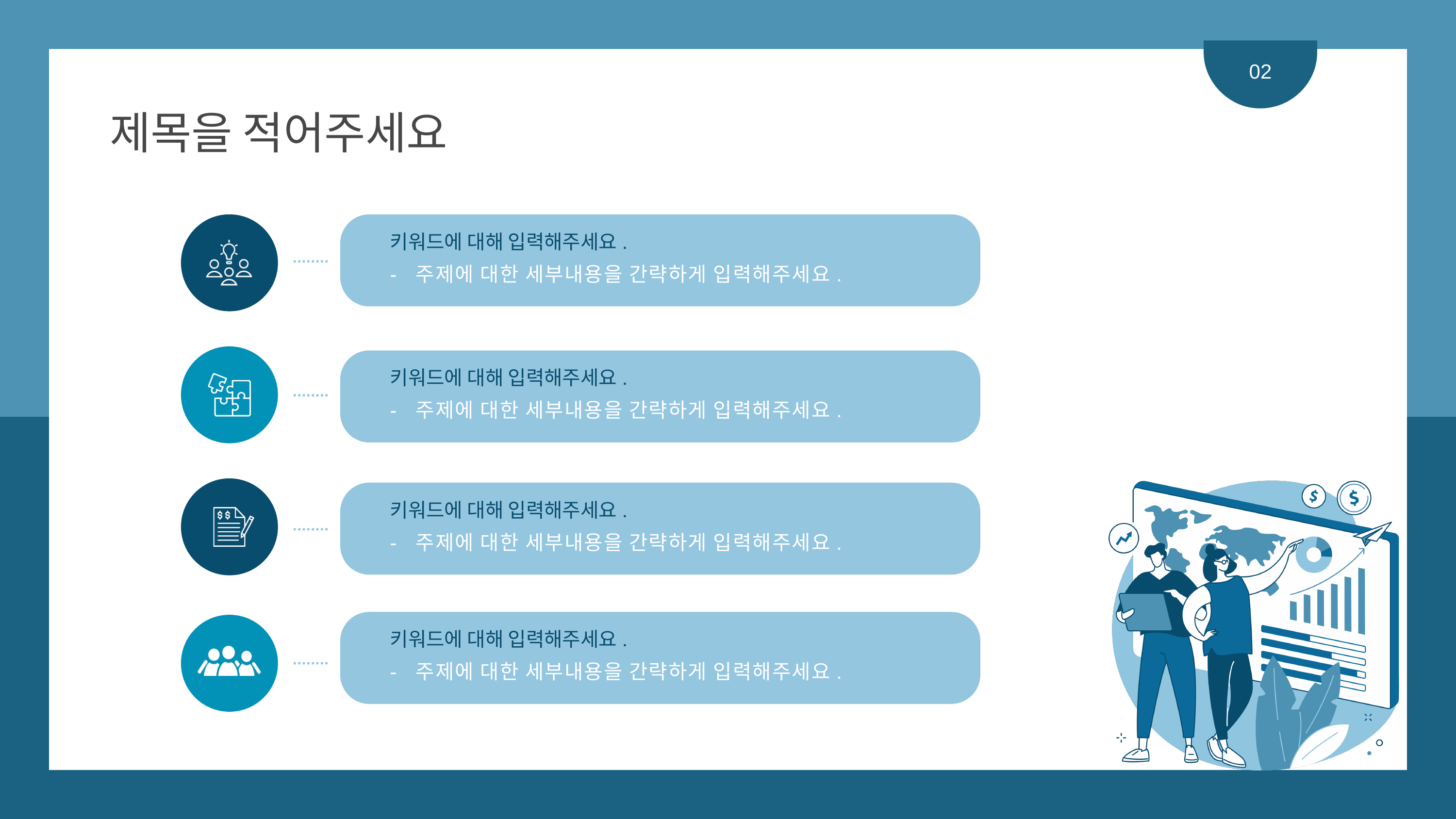

02
제목을 적어주세요

키워드에 대해 입력해주세요.
-  주제에 대한 세부내용을 간략하게 입력해주세요.

키워드에 대해 입력해주세요.

-  주제에 대한 세부내용을 간략하게 입력해주세요.

키워드에 대해 입력해주세요.

-  주제에 대한 세부내용을 간략하게 입력해주세요.

키워드에 대해 입력해주세요.

-  주제에 대한 세부내용을 간략하게 입력해주세요.